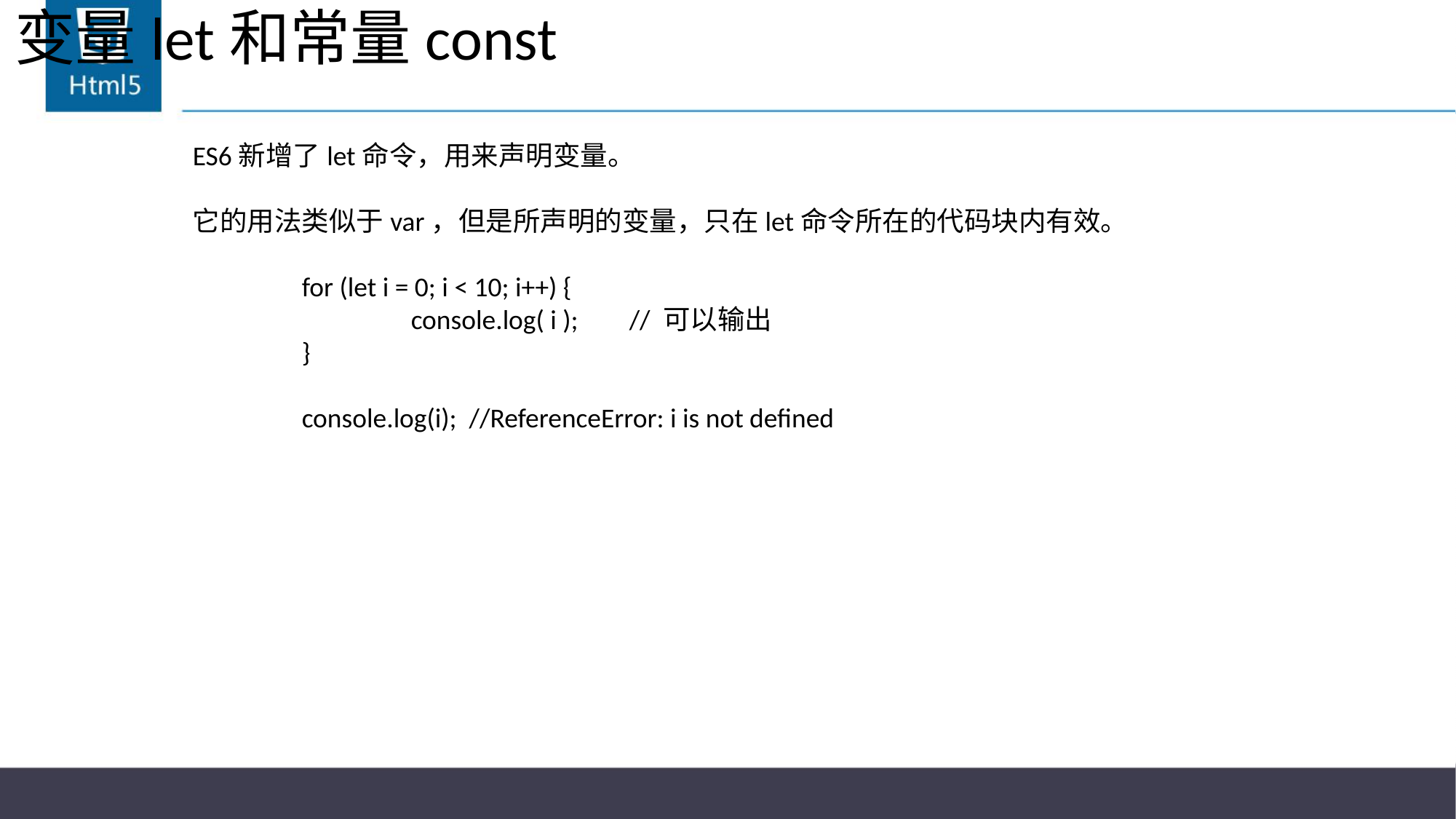

# 变量let和常量const
ES6新增了let命令，用来声明变量。

它的用法类似于var，但是所声明的变量，只在let命令所在的代码块内有效。

	for (let i = 0; i < 10; i++) {
		console.log( i );	// 可以输出
	}

	console.log(i);  //ReferenceError: i is not defined